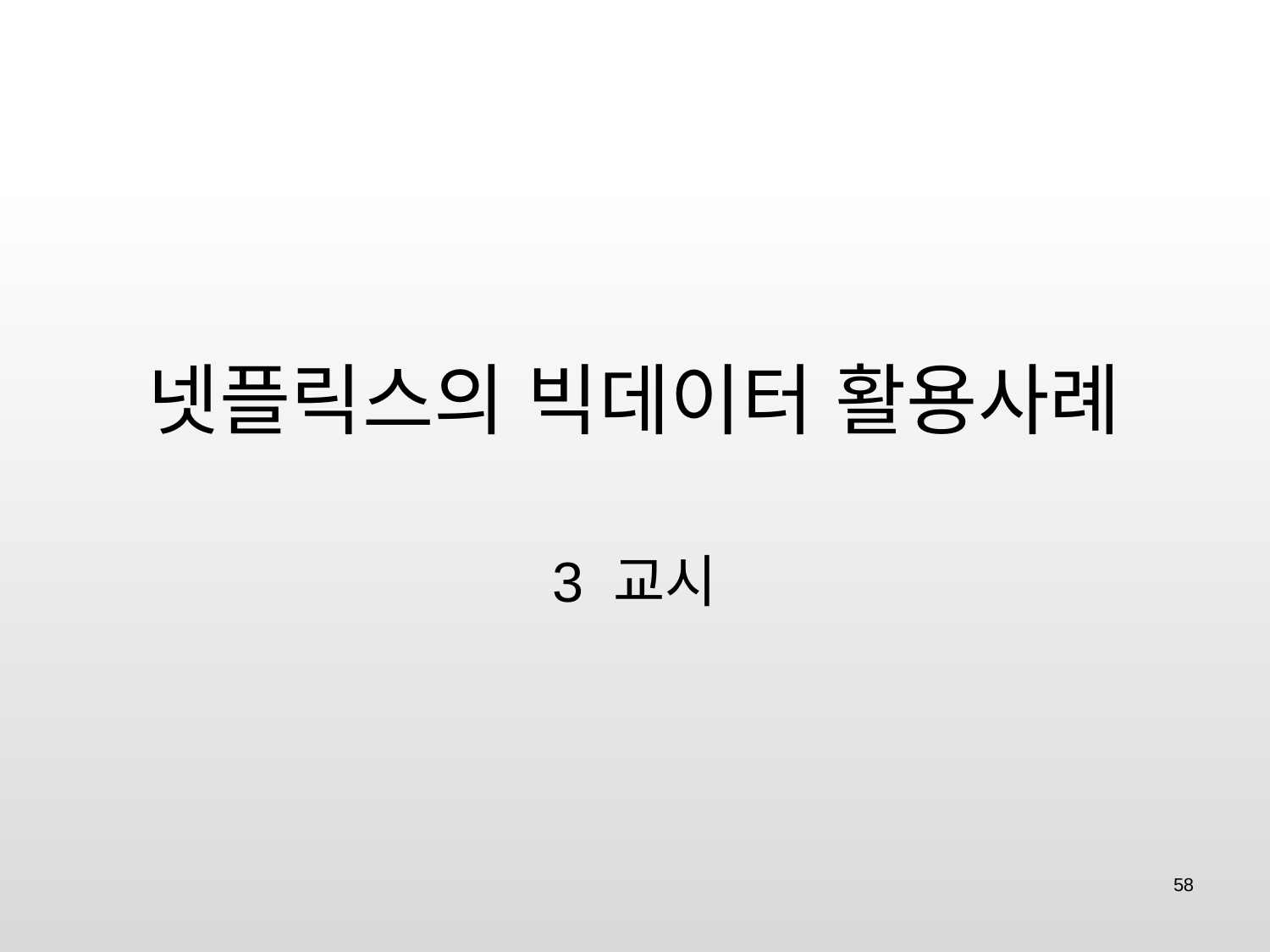

# 넷플릭스의 빅데이터 활용사례
3 교시
58